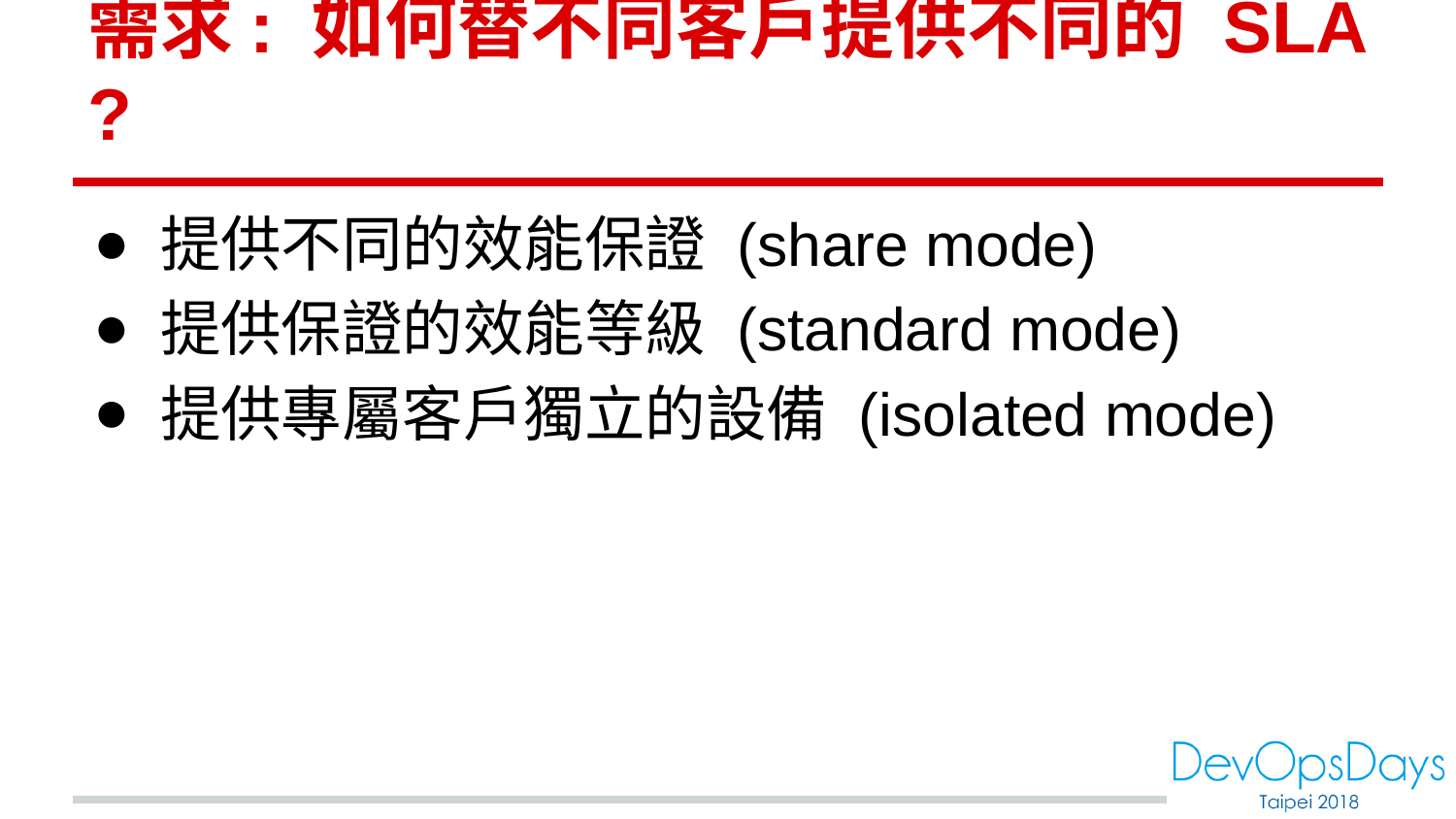

# 需求: 如何替不同客戶提供不同的 SLA ?
提供不同的效能保證 (share mode)
提供保證的效能等級 (standard mode)
提供專屬客戶獨立的設備 (isolated mode)